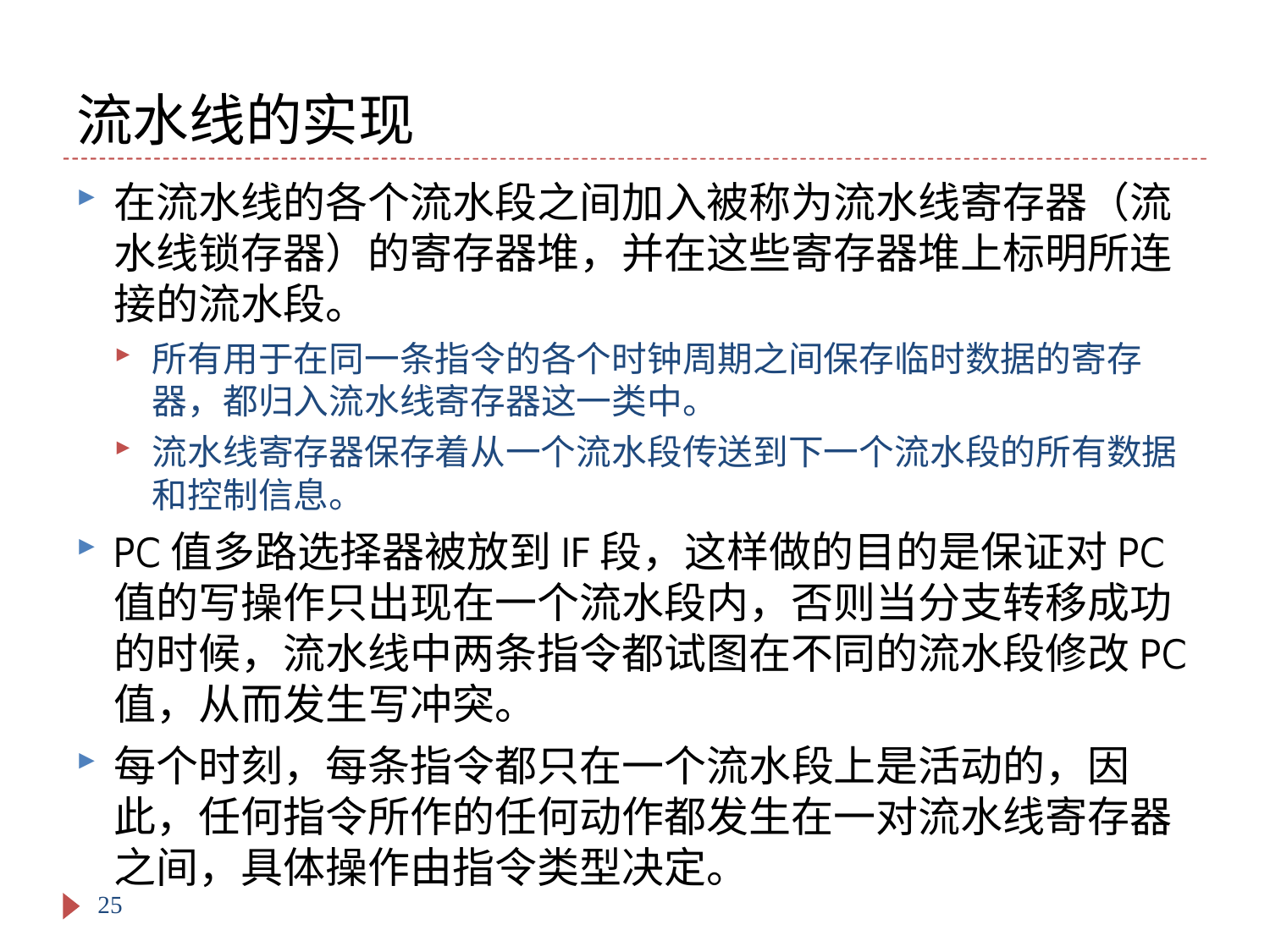

# 流水线的实现
在流水线的各个流水段之间加入被称为流水线寄存器（流水线锁存器）的寄存器堆，并在这些寄存器堆上标明所连接的流水段。
所有用于在同一条指令的各个时钟周期之间保存临时数据的寄存器，都归入流水线寄存器这一类中。
流水线寄存器保存着从一个流水段传送到下一个流水段的所有数据和控制信息。
PC值多路选择器被放到IF段，这样做的目的是保证对PC值的写操作只出现在一个流水段内，否则当分支转移成功的时候，流水线中两条指令都试图在不同的流水段修改PC值，从而发生写冲突。
每个时刻，每条指令都只在一个流水段上是活动的，因此，任何指令所作的任何动作都发生在一对流水线寄存器之间，具体操作由指令类型决定。

25